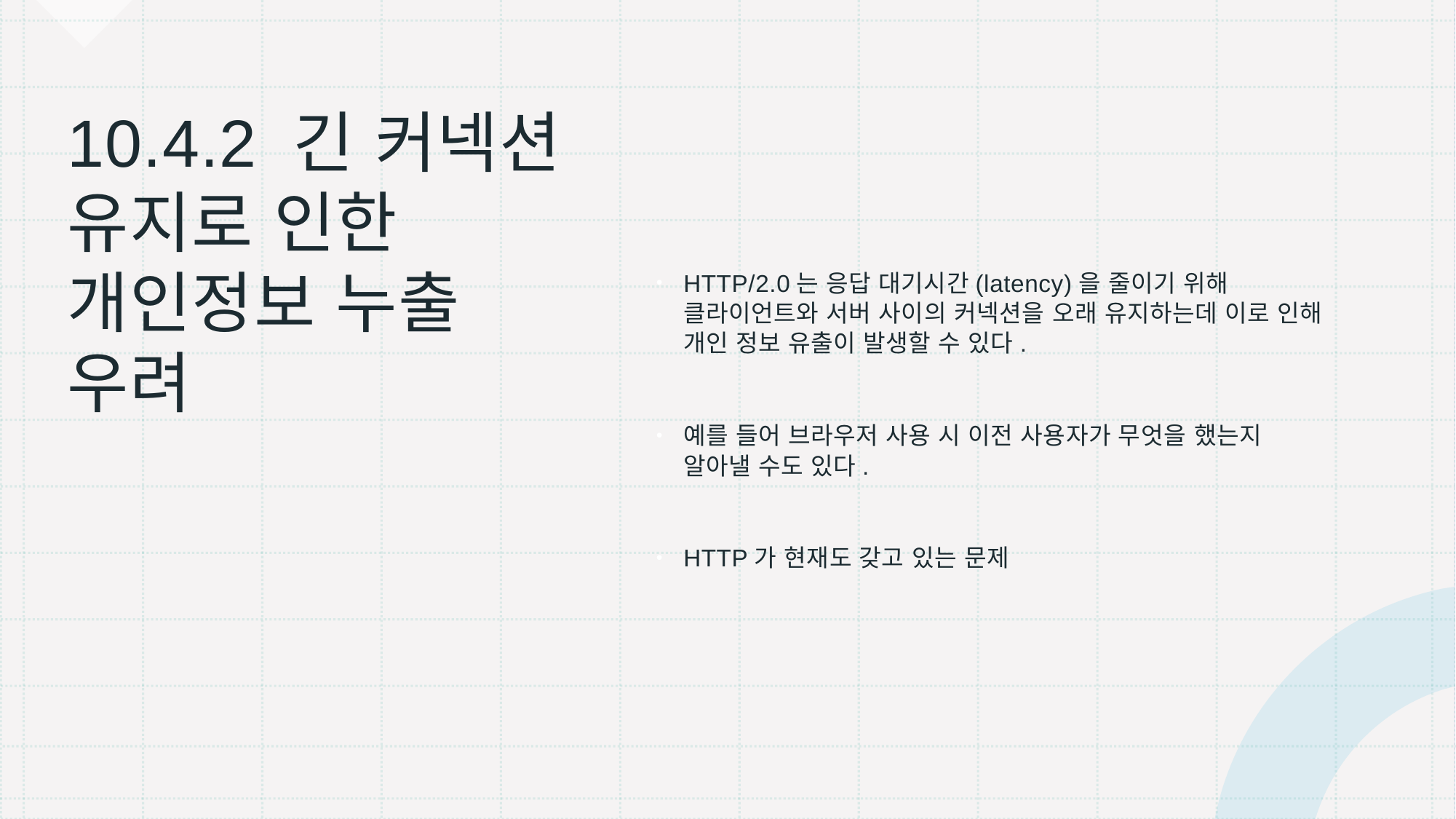

HTTP/2.0는 응답 대기시간(latency)을 줄이기 위해 클라이언트와 서버 사이의 커넥션을 오래 유지하는데 이로 인해 개인 정보 유출이 발생할 수 있다.

예를 들어 브라우저 사용 시 이전 사용자가 무엇을 했는지 알아낼 수도 있다.

HTTP가 현재도 갖고 있는 문제
# 10.4.2 긴 커넥션 유지로 인한 개인정보 누출 우려